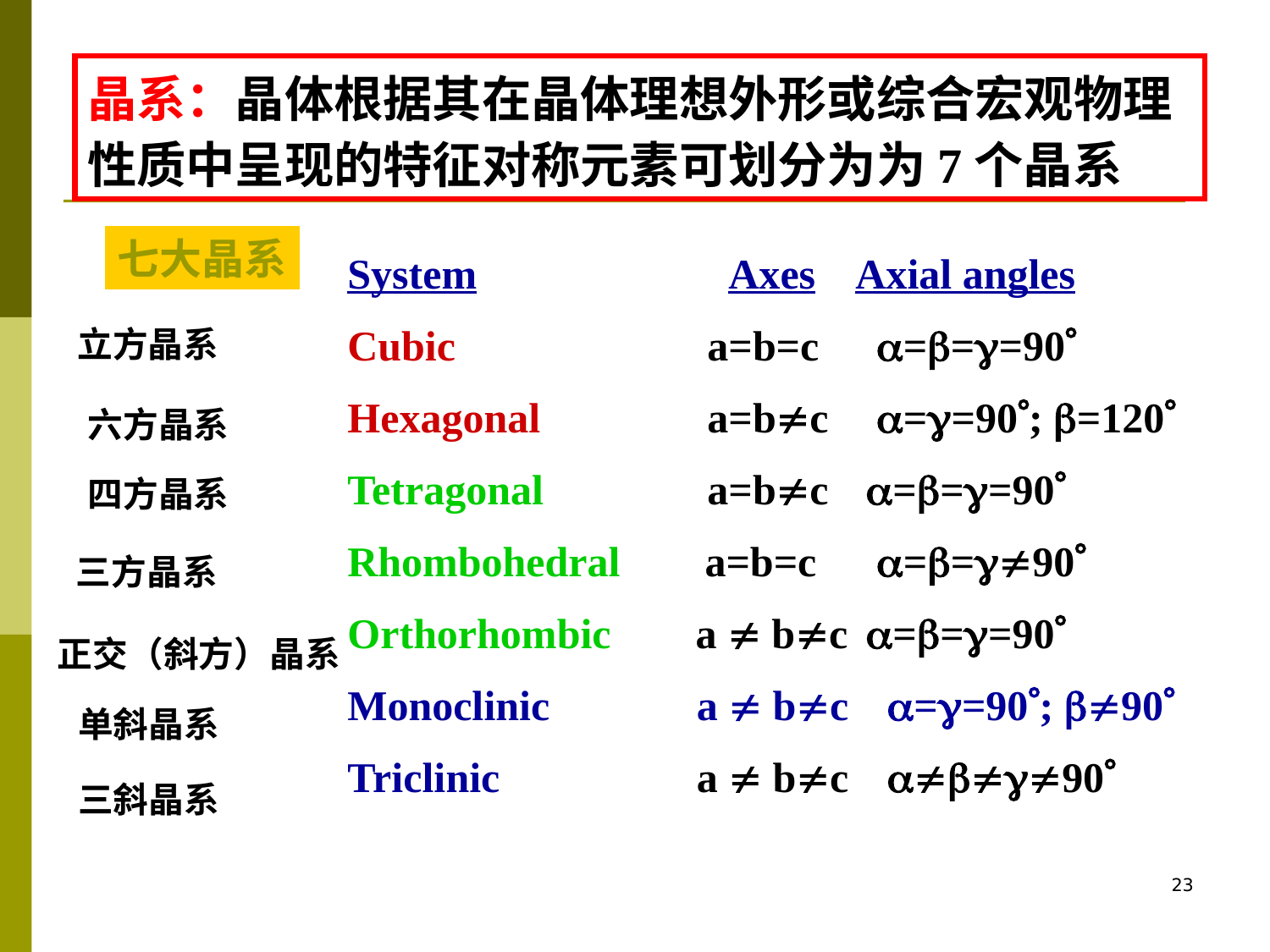

晶系：晶体根据其在晶体理想外形或综合宏观物理性质中呈现的特征对称元素可划分为为7个晶系
七大晶系
System		Axes	Axial angles
Cubic		          a=b=c	 α=β=γ=90°
Hexagonal	          a=b≠c	 α=γ=90°; β=120°
Tetragonal	          a=b≠c	 α=β=γ=90°
Rhombohedral        a=b=c	 α=β=γ≠90°
Orthorhombic        a ≠ b≠c	 α=β=γ=90°
Monoclinic	         a ≠ b≠c	  α=γ=90°; β≠90°
Triclinic	         a ≠ b≠c	  α≠β≠γ≠90°
立方晶系
六方晶系
四方晶系
三方晶系
正交（斜方）晶系
单斜晶系
三斜晶系
23